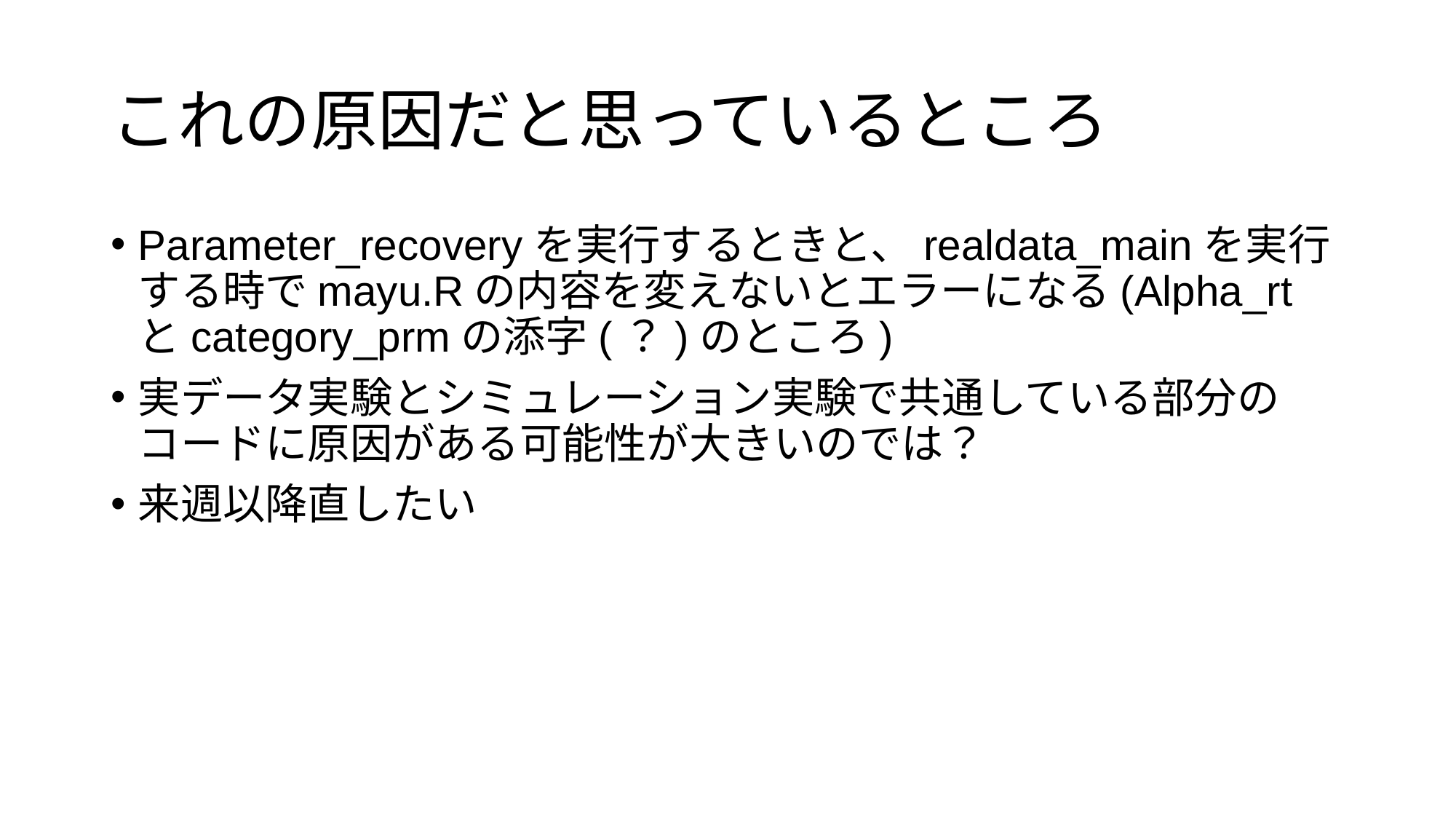

# これの原因だと思っているところ
Parameter_recoveryを実行するときと、realdata_mainを実行する時でmayu.Rの内容を変えないとエラーになる(Alpha_rtとcategory_prmの添字(？)のところ)
実データ実験とシミュレーション実験で共通している部分のコードに原因がある可能性が大きいのでは？
来週以降直したい